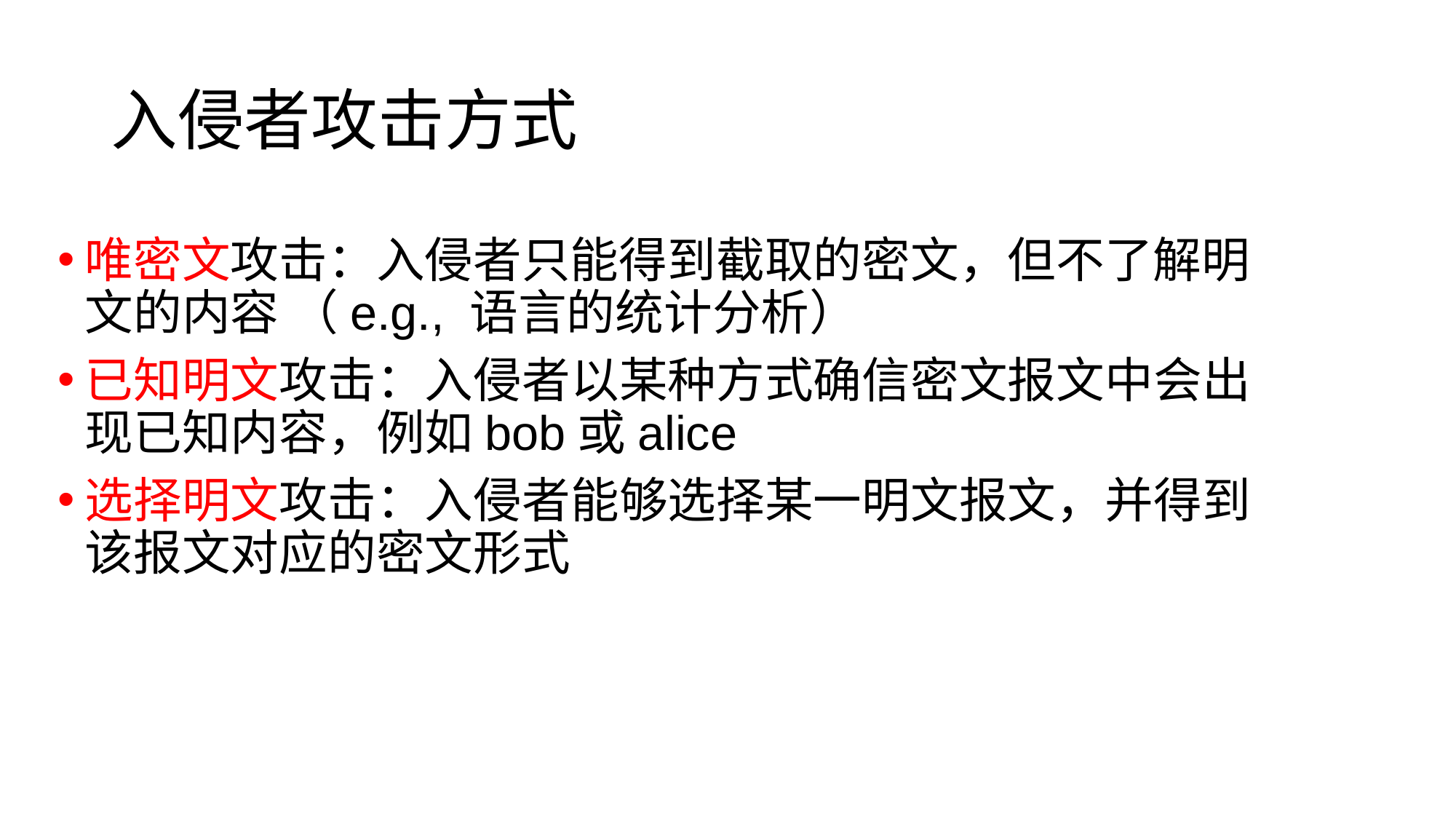

# 入侵者攻击方式
唯密文攻击：入侵者只能得到截取的密文，但不了解明文的内容 （e.g., 语言的统计分析）
已知明文攻击：入侵者以某种方式确信密文报文中会出现已知内容，例如bob或alice
选择明文攻击：入侵者能够选择某一明文报文，并得到该报文对应的密文形式